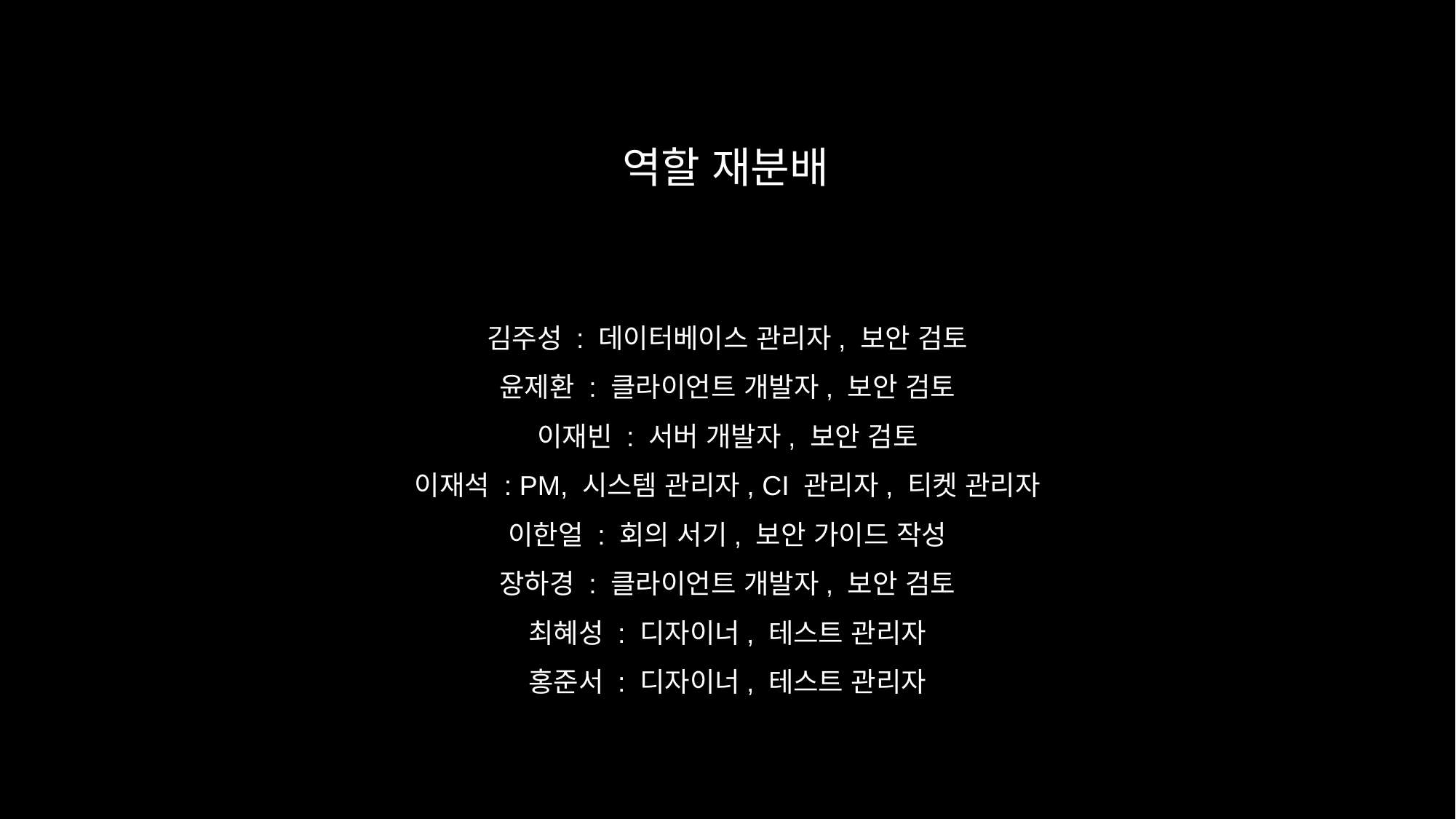

역할 재분배
김주성 : 데이터베이스 관리자, 보안 검토
윤제환 : 클라이언트 개발자, 보안 검토
이재빈 : 서버 개발자, 보안 검토
이재석 : PM, 시스템 관리자, CI 관리자, 티켓 관리자
이한얼 : 회의 서기, 보안 가이드 작성
장하경 : 클라이언트 개발자, 보안 검토
최혜성 : 디자이너, 테스트 관리자
홍준서 : 디자이너, 테스트 관리자